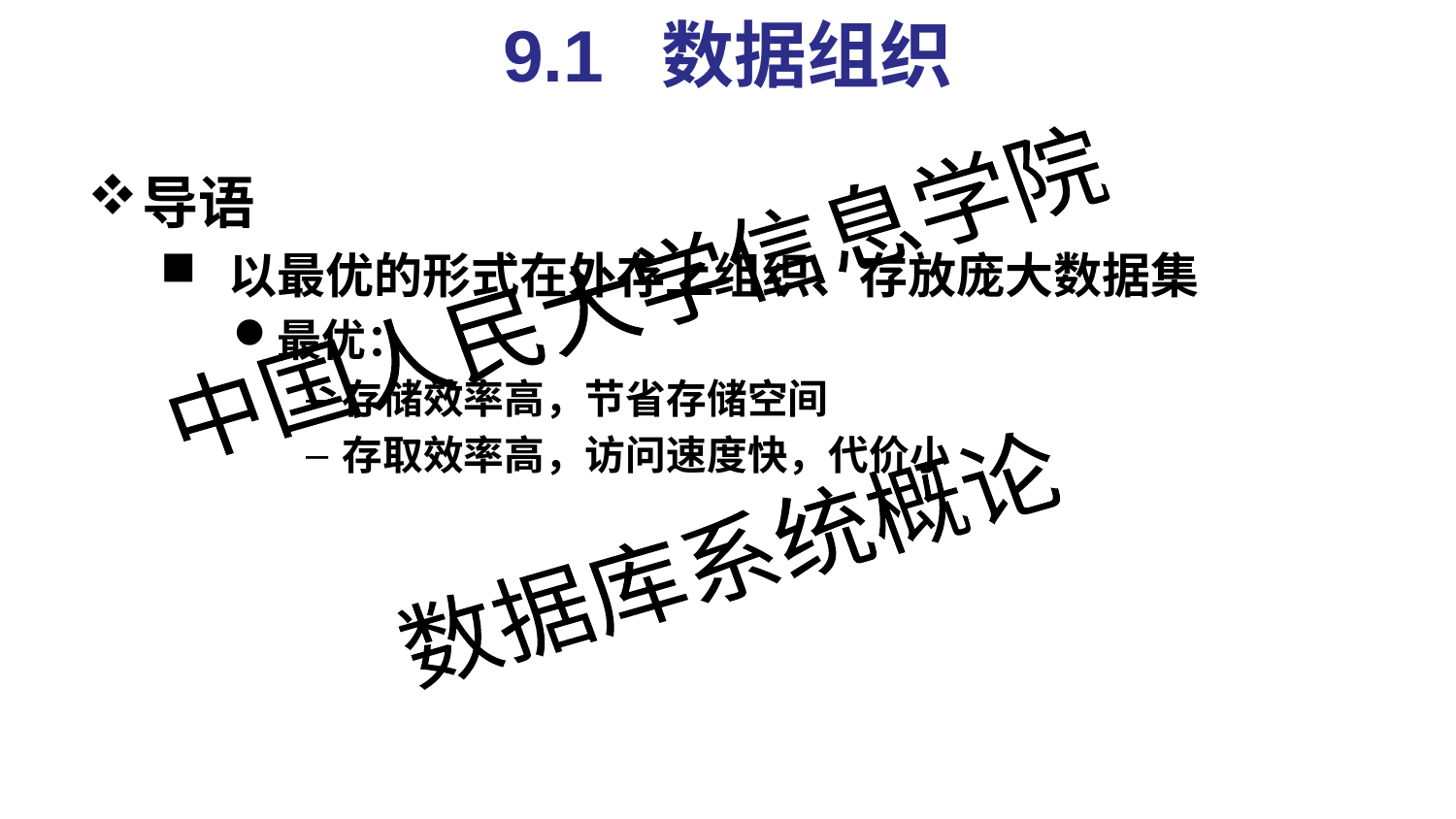

# 4
9.1  数据组织
导语
 以最优的形式在外存上组织、存放庞大数据集
最优：
存储效率高，节省存储空间
存取效率高，访问速度快，代价小